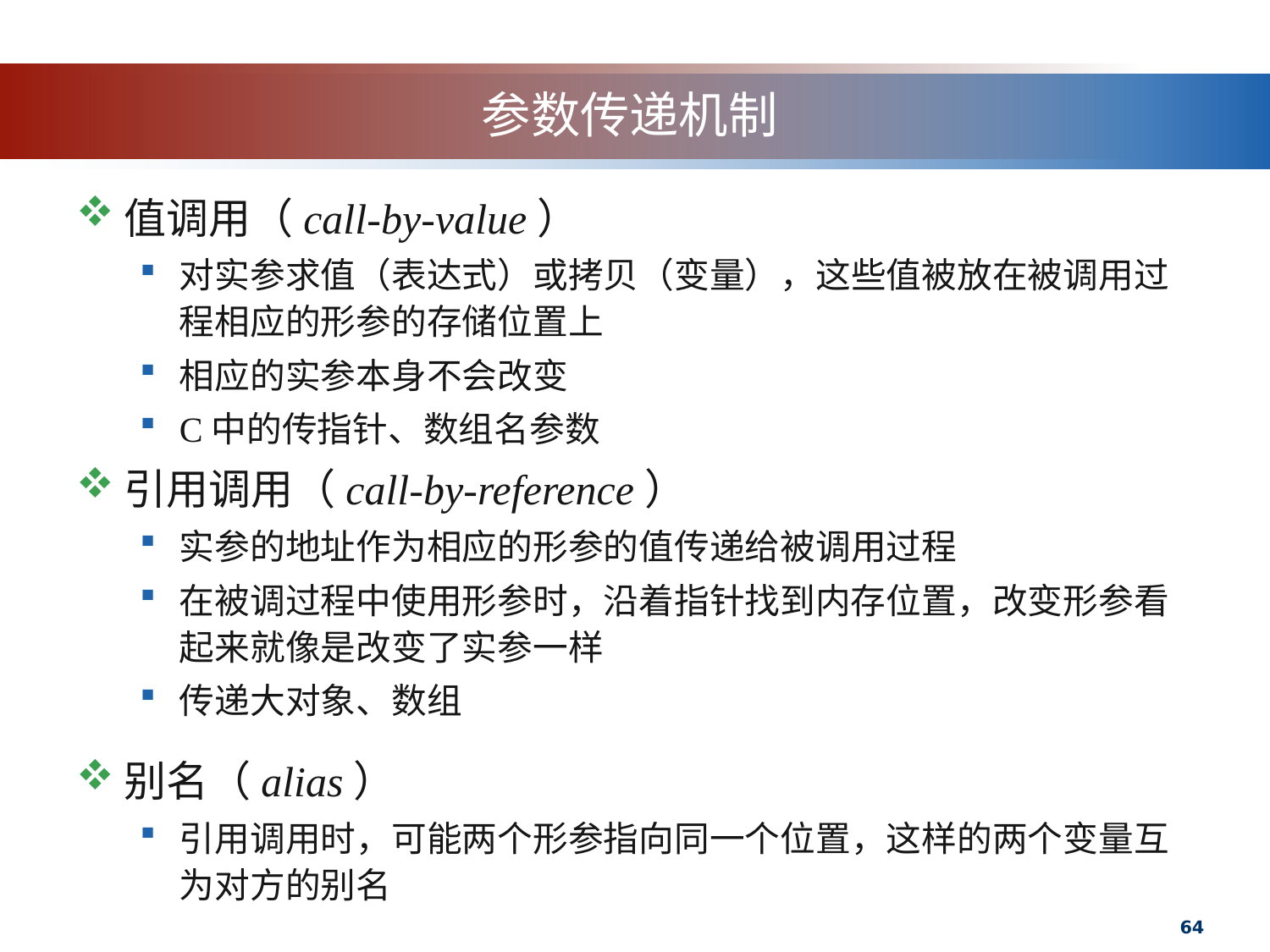

# 参数传递机制
值调用（call-by-value）
对实参求值（表达式）或拷贝（变量），这些值被放在被调用过程相应的形参的存储位置上
相应的实参本身不会改变
C中的传指针、数组名参数
引用调用（call-by-reference）
实参的地址作为相应的形参的值传递给被调用过程
在被调过程中使用形参时，沿着指针找到内存位置，改变形参看起来就像是改变了实参一样
传递大对象、数组
别名（alias）
引用调用时，可能两个形参指向同一个位置，这样的两个变量互为对方的别名

64